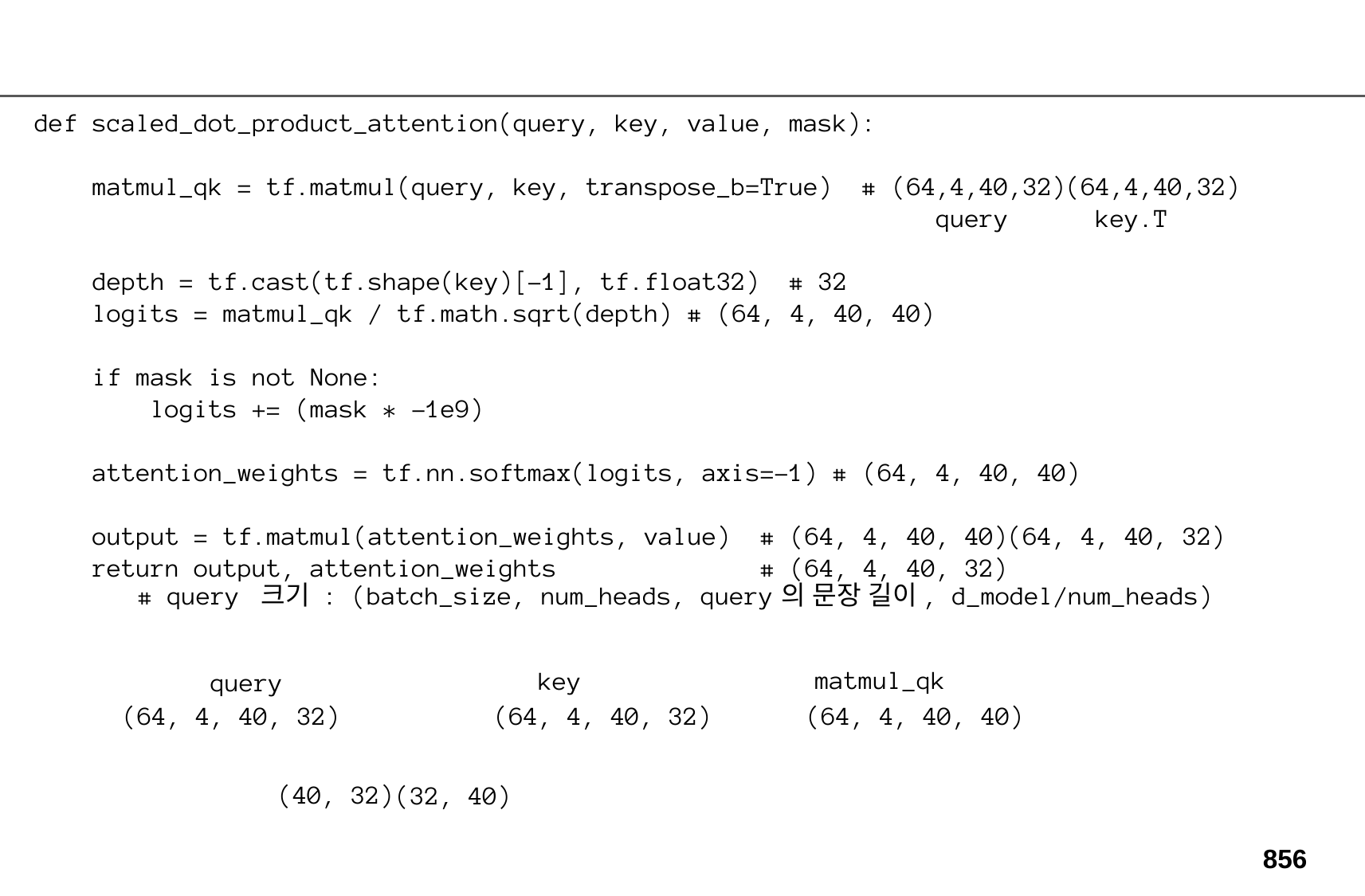

def scaled_dot_product_attention(query, key, value, mask):

    matmul_qk = tf.matmul(query, key, transpose_b=True)  # (64,4,40,32)(64,4,40,32)
                                                              query      key.T

    depth = tf.cast(tf.shape(key)[-1], tf.float32)  # 32
    logits = matmul_qk / tf.math.sqrt(depth) # (64, 4, 40, 40)

    if mask is not None:
        logits += (mask * -1e9)

    attention_weights = tf.nn.softmax(logits, axis=-1) # (64, 4, 40, 40)

    output = tf.matmul(attention_weights, value)  # (64, 4, 40, 40)(64, 4, 40, 32)
    return output, attention_weights              # (64, 4, 40, 32)
# query 크기 : (batch_size, num_heads, query의 문장 길이, d_model/num_heads)
matmul_qk
key
query
(64, 4, 40, 32)
(64, 4, 40, 32)
(64, 4, 40, 40)
(40, 32)
(32, 40)